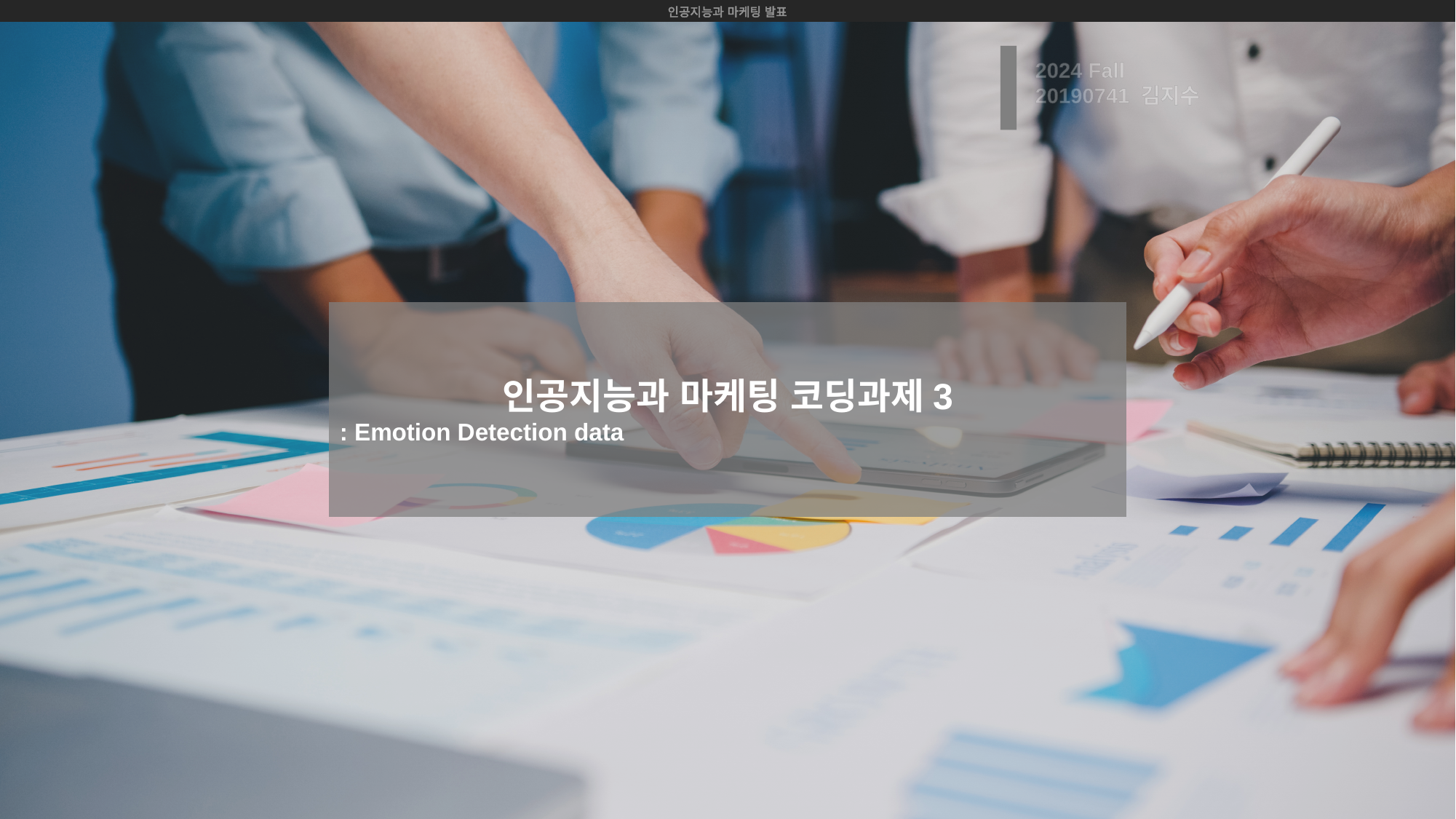

인공지능과 마케팅 발표

2024 Fall
20190741 김지수

인공지능과 마케팅 코딩과제3
: Emotion Detection data